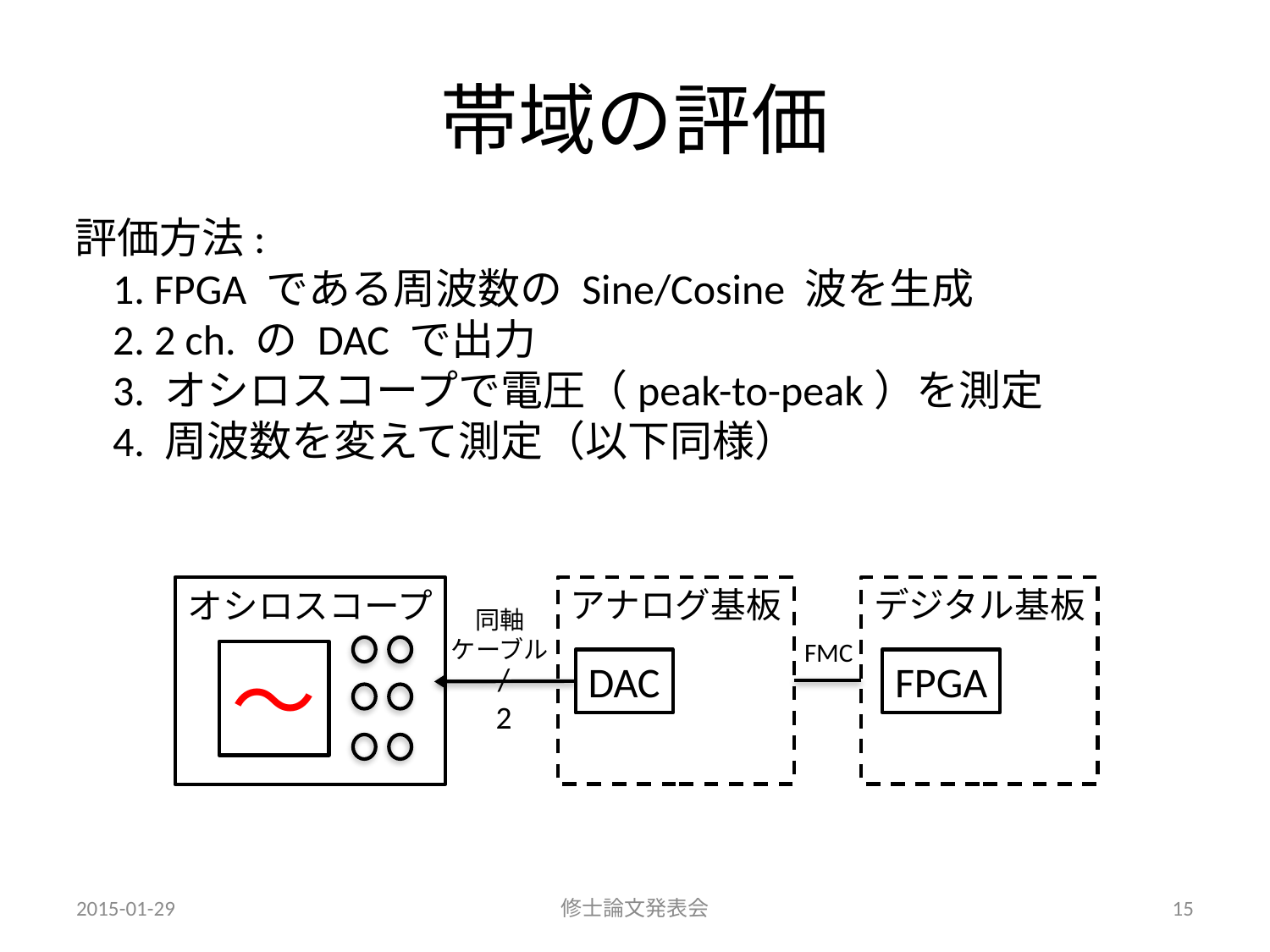

# 帯域の評価
評価方法:
    1. FPGA である周波数の Sine/Cosine 波を生成
    2. 2 ch. の DAC で出力
    3. オシロスコープで電圧（peak-to-peak）を測定
    4. 周波数を変えて測定（以下同様）
アナログ基板

デジタル基板

オシロスコープ

同軸
ケーブル
FMC

〜
DAC
FPGA
/
2

2015-01-29
修士論文発表会
15